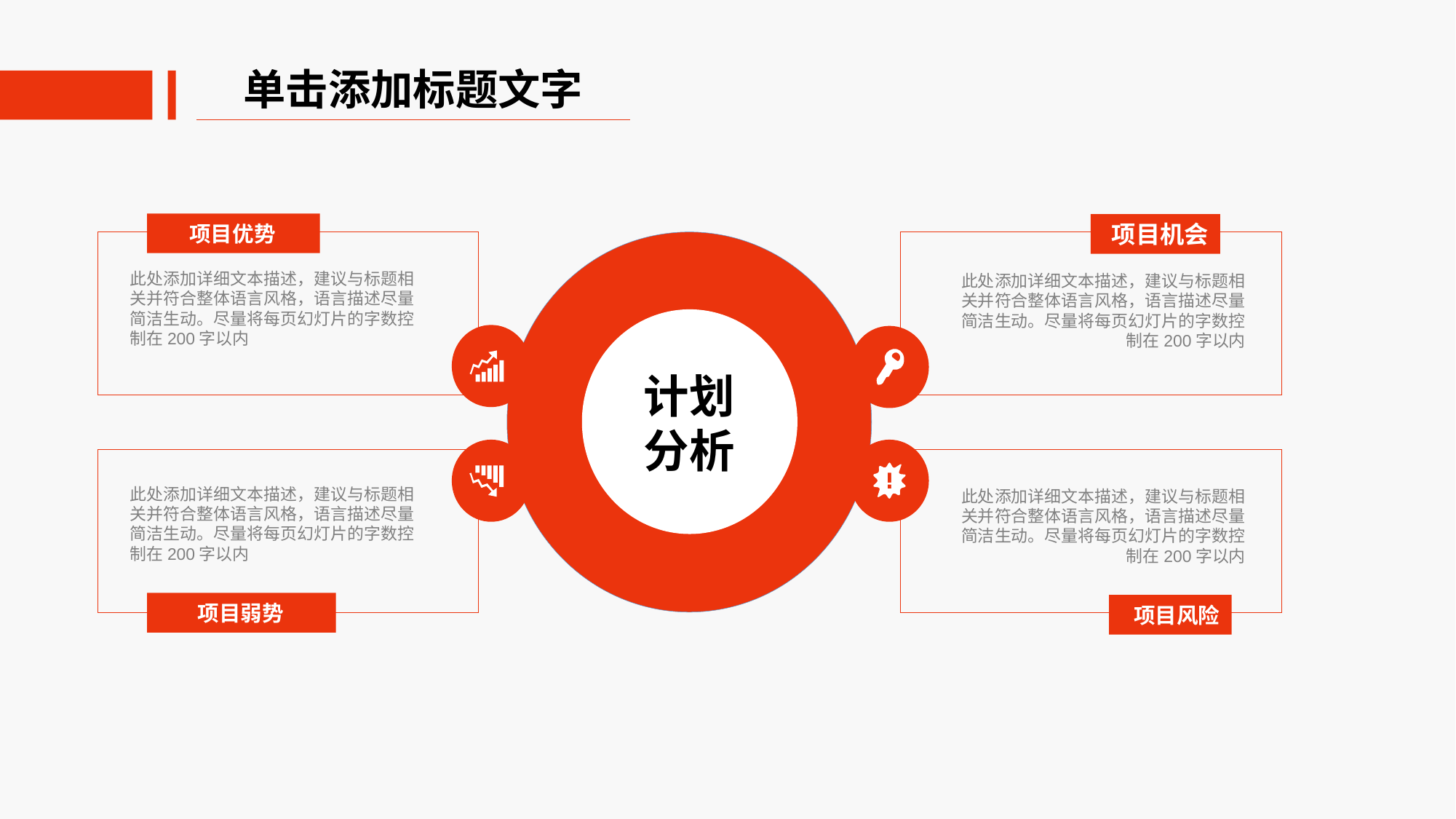

单击添加标题文字

项目优势
项目机会

此处添加详细文本描述，建议与标题相关并符合整体语言风格，语言描述尽量简洁生动。尽量将每页幻灯片的字数控制在200字以内
此处添加详细文本描述，建议与标题相关并符合整体语言风格，语言描述尽量简洁生动。尽量将每页幻灯片的字数控制在200字以内

计划
分析

此处添加详细文本描述，建议与标题相关并符合整体语言风格，语言描述尽量简洁生动。尽量将每页幻灯片的字数控制在200字以内
此处添加详细文本描述，建议与标题相关并符合整体语言风格，语言描述尽量简洁生动。尽量将每页幻灯片的字数控制在200字以内
项目弱势
项目风险